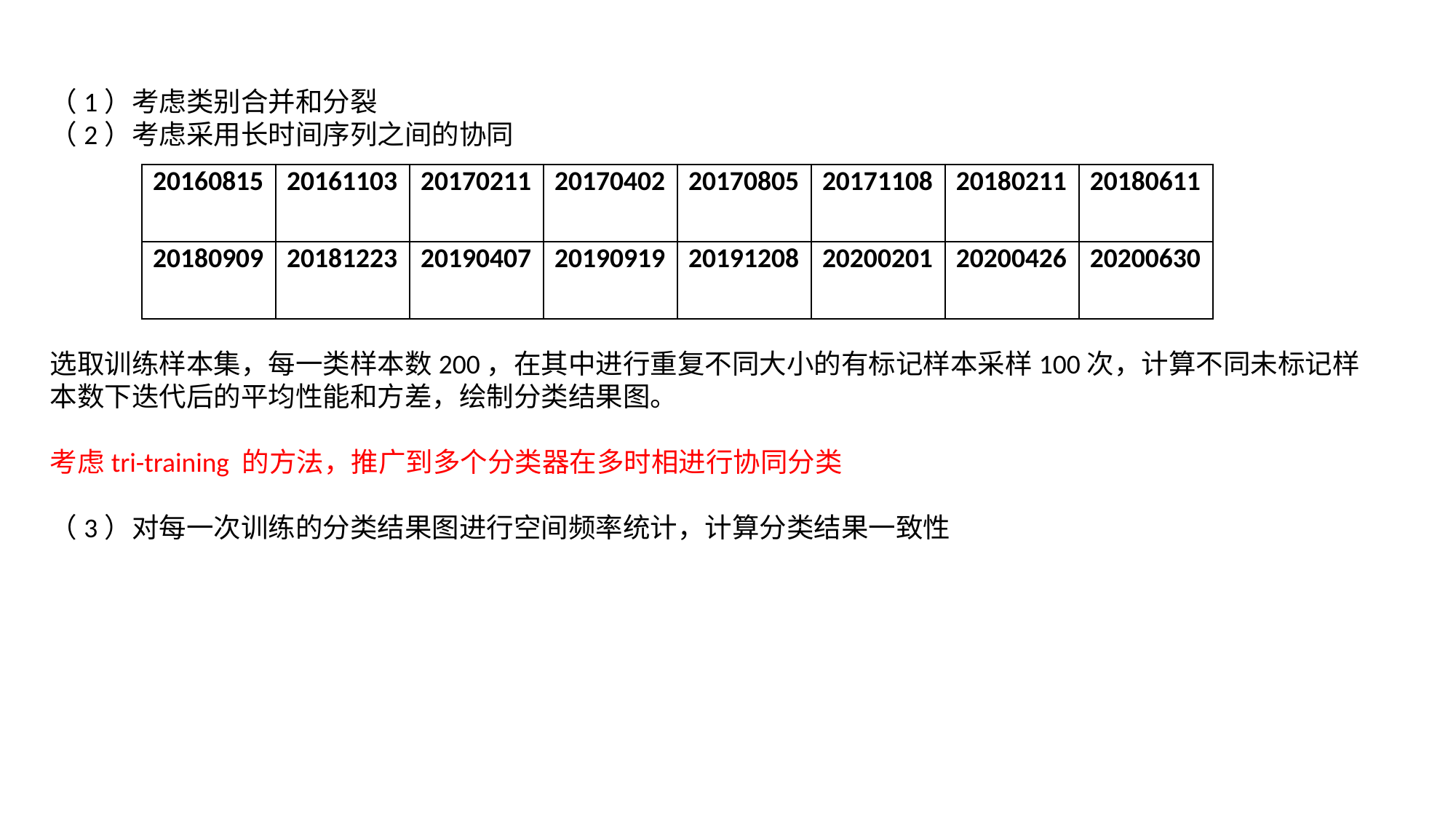

（1）考虑类别合并和分裂
（2）考虑采用长时间序列之间的协同

选取训练样本集，每一类样本数200，在其中进行重复不同大小的有标记样本采样100次，计算不同未标记样本数下迭代后的平均性能和方差，绘制分类结果图。

考虑tri-training 的方法，推广到多个分类器在多时相进行协同分类

（3）对每一次训练的分类结果图进行空间频率统计，计算分类结果一致性
| 20160815 | 20161103 | 20170211 | 20170402 | 20170805 | 20171108 | 20180211 | 20180611 |
| --- | --- | --- | --- | --- | --- | --- | --- |
| 20180909 | 20181223 | 20190407 | 20190919 | 20191208 | 20200201 | 20200426 | 20200630 |